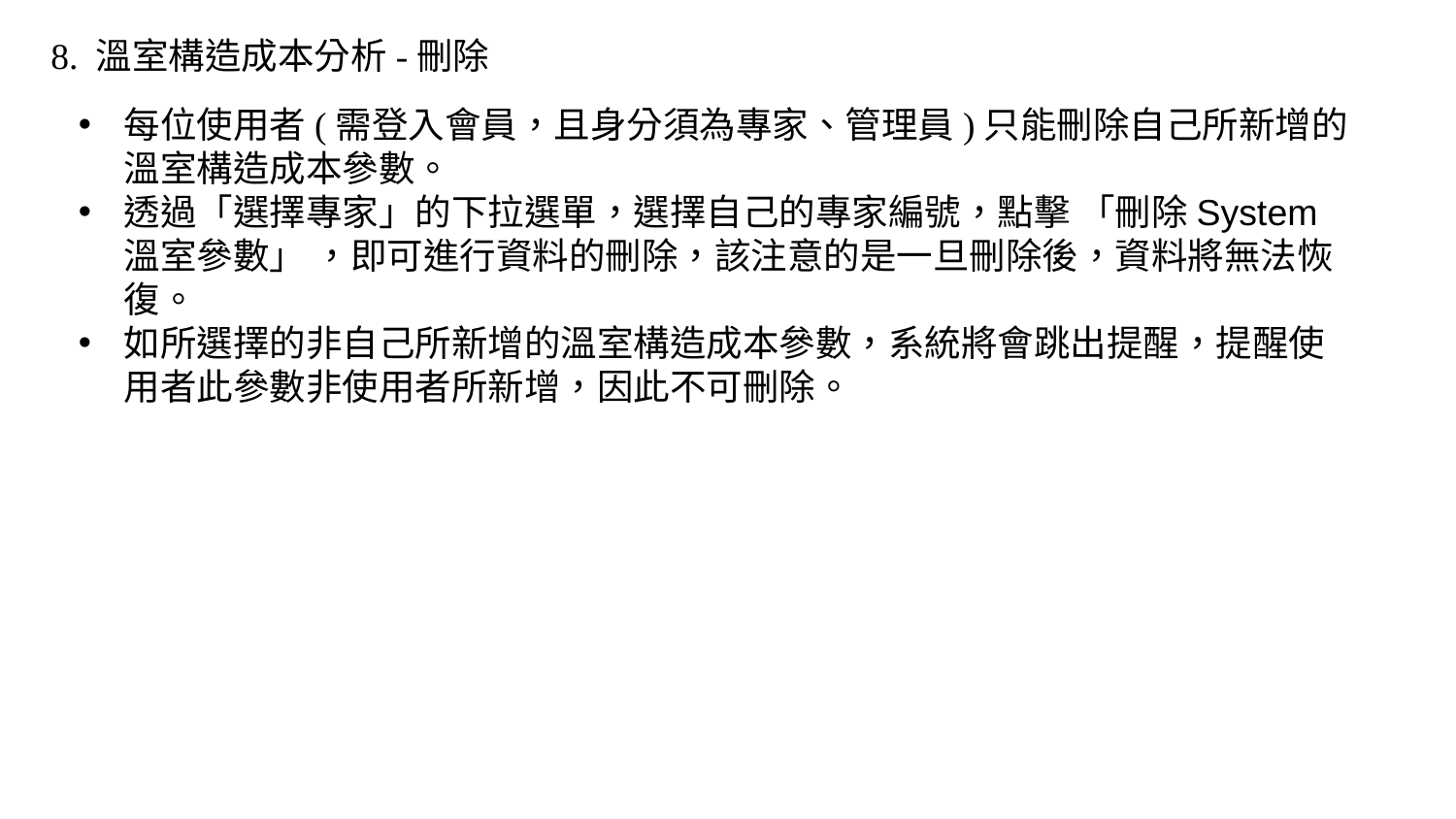

8. 溫室構造成本分析-刪除
每位使用者(需登入會員，且身分須為專家、管理員)只能刪除自己所新增的溫室構造成本參數。
透過「選擇專家」的下拉選單，選擇自己的專家編號，點擊 「刪除System溫室參數」 ，即可進行資料的刪除，該注意的是一旦刪除後，資料將無法恢復。
如所選擇的非自己所新增的溫室構造成本參數，系統將會跳出提醒，提醒使用者此參數非使用者所新增，因此不可刪除。